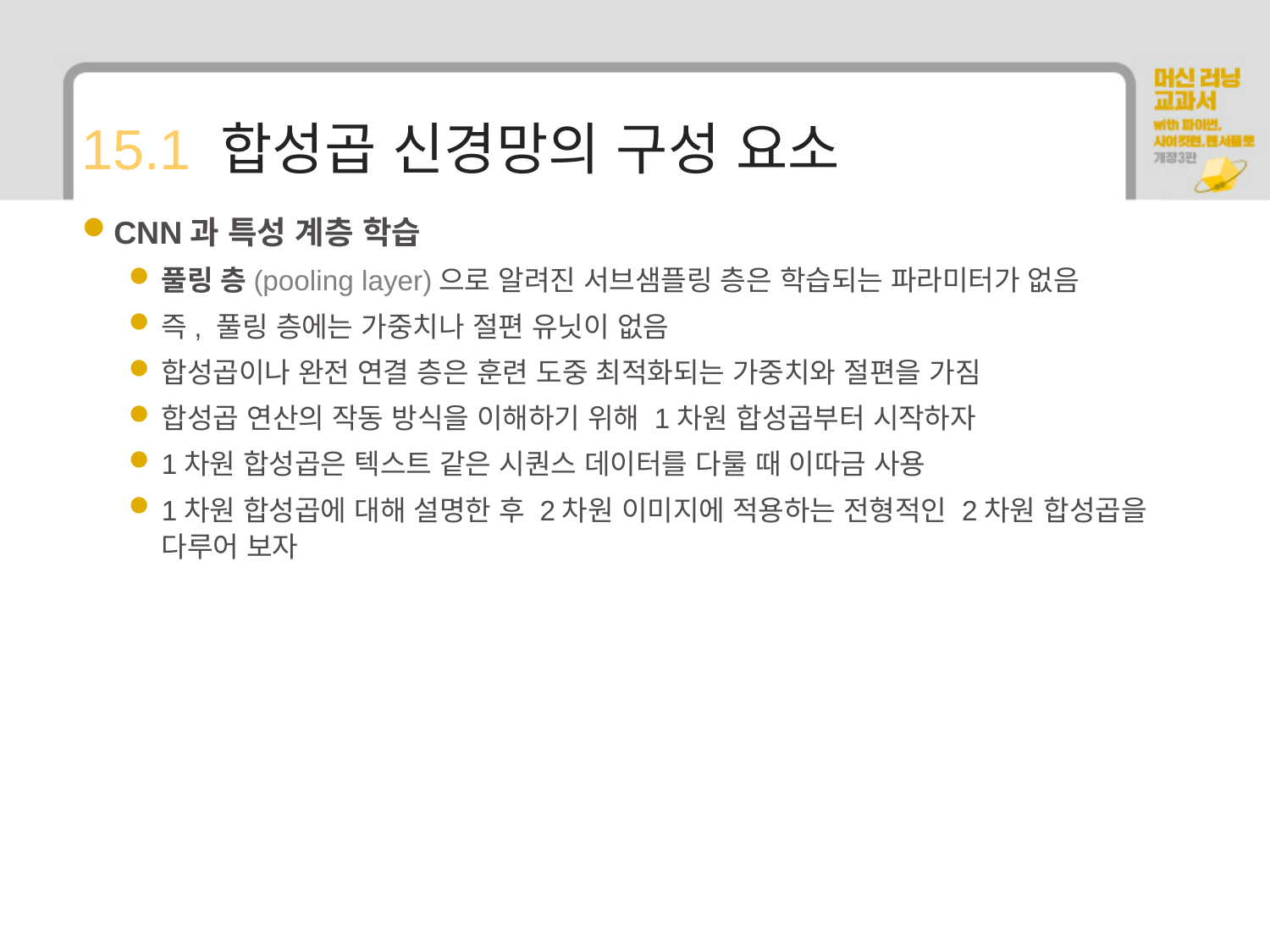

# 15.1 합성곱 신경망의 구성 요소
CNN과 특성 계층 학습
풀링 층(pooling layer)으로 알려진 서브샘플링 층은 학습되는 파라미터가 없음
즉, 풀링 층에는 가중치나 절편 유닛이 없음
합성곱이나 완전 연결 층은 훈련 도중 최적화되는 가중치와 절편을 가짐
합성곱 연산의 작동 방식을 이해하기 위해 1차원 합성곱부터 시작하자
1차원 합성곱은 텍스트 같은 시퀀스 데이터를 다룰 때 이따금 사용
1차원 합성곱에 대해 설명한 후 2차원 이미지에 적용하는 전형적인 2차원 합성곱을 다루어 보자